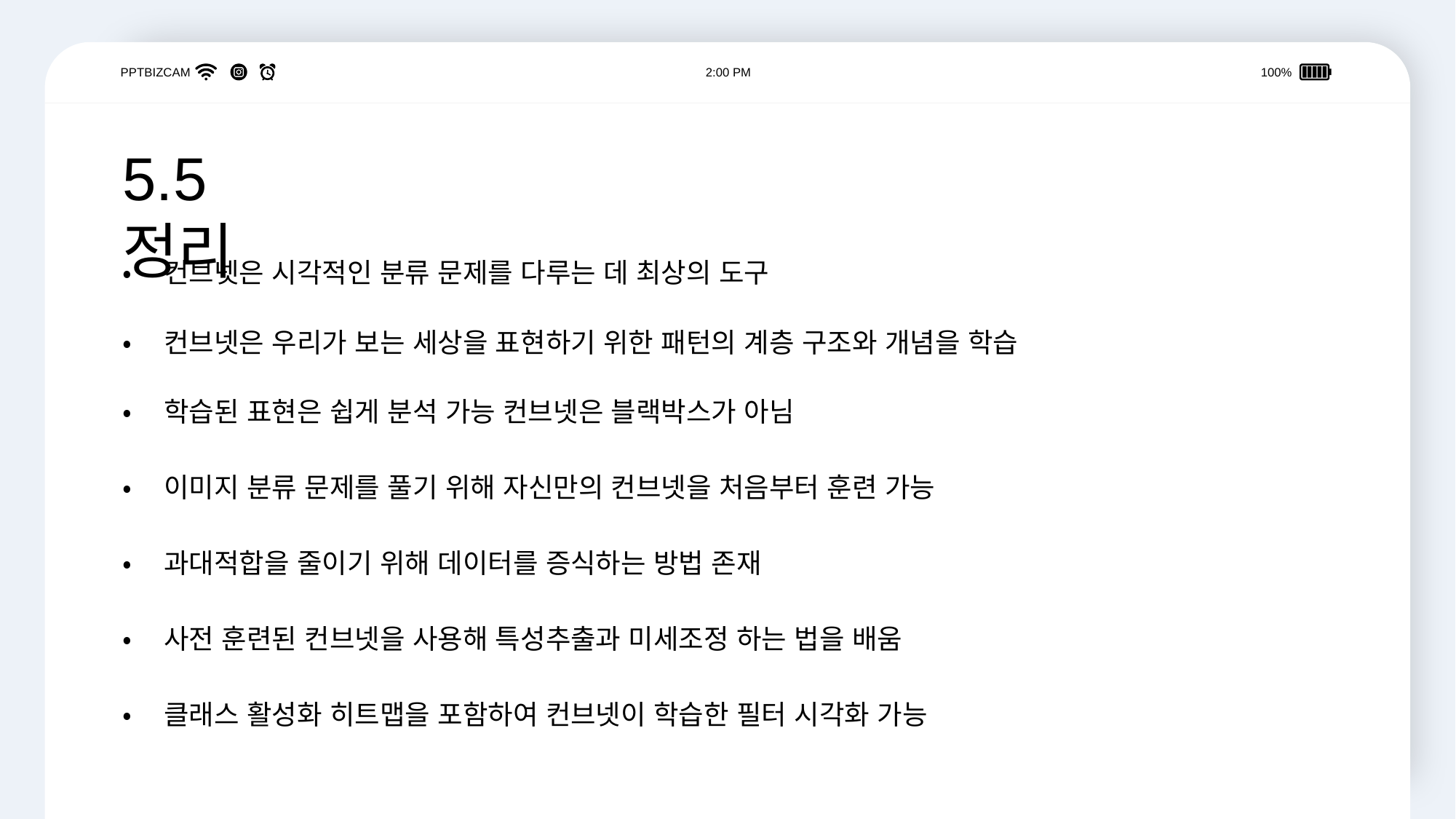

PPTBIZCAM
2:00 PM
100%

5.5 정리
• 컨브넷은 시각적인 분류 문제를 다루는 데 최상의 도구
• 컨브넷은 우리가 보는 세상을 표현하기 위한 패턴의 계층 구조와 개념을 학습
• 학습된 표현은 쉽게 분석 가능 컨브넷은 블랙박스가 아님
• 이미지 분류 문제를 풀기 위해 자신만의 컨브넷을 처음부터 훈련 가능
• 과대적합을 줄이기 위해 데이터를 증식하는 방법 존재
• 사전 훈련된 컨브넷을 사용해 특성추출과 미세조정 하는 법을 배움
• 클래스 활성화 히트맵을 포함하여 컨브넷이 학습한 필터 시각화 가능